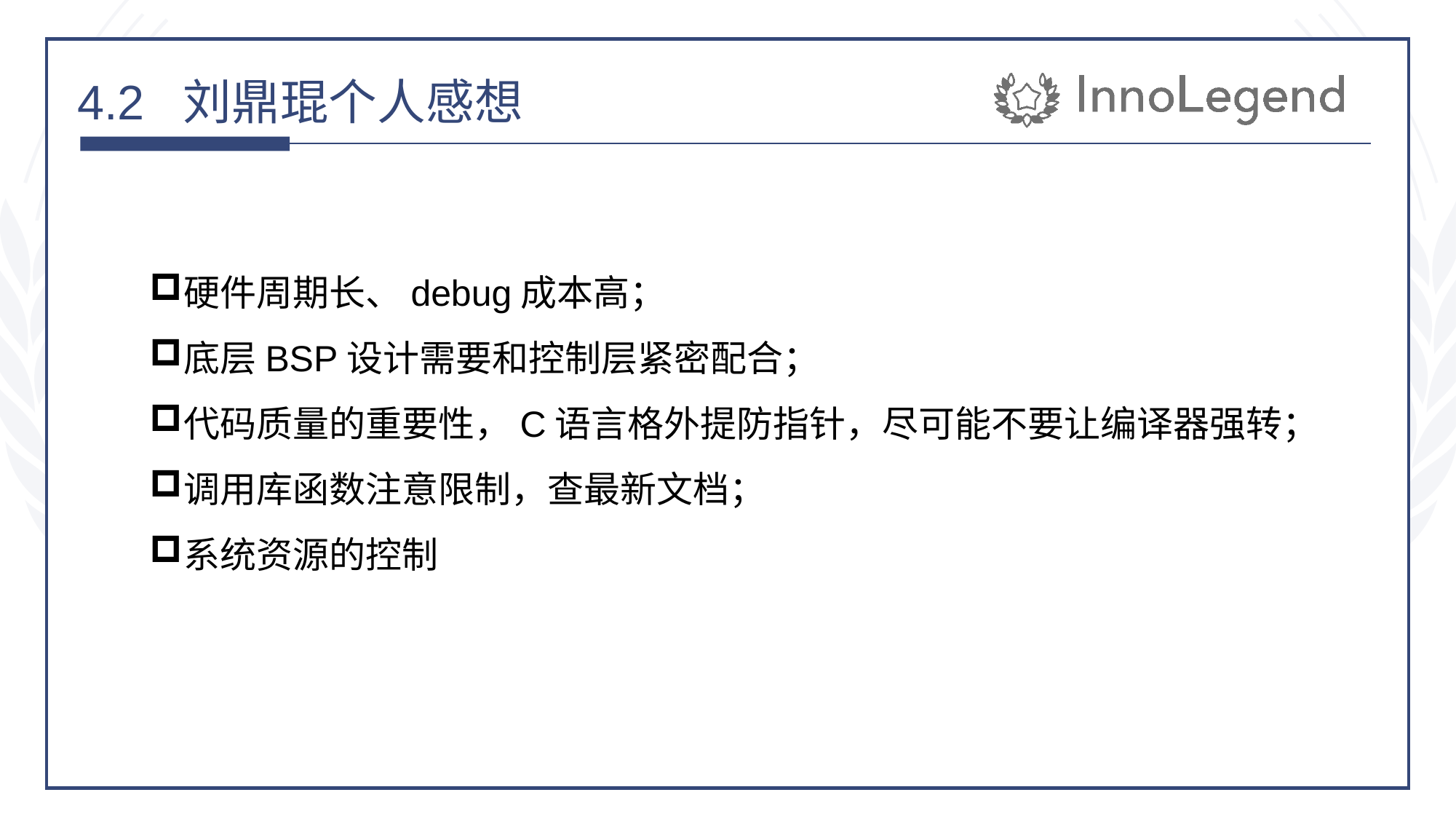

4.2  刘鼎琨个人感想
硬件周期长、debug成本高；
底层BSP设计需要和控制层紧密配合；
代码质量的重要性，C语言格外提防指针，尽可能不要让编译器强转；
调用库函数注意限制，查最新文档；
系统资源的控制